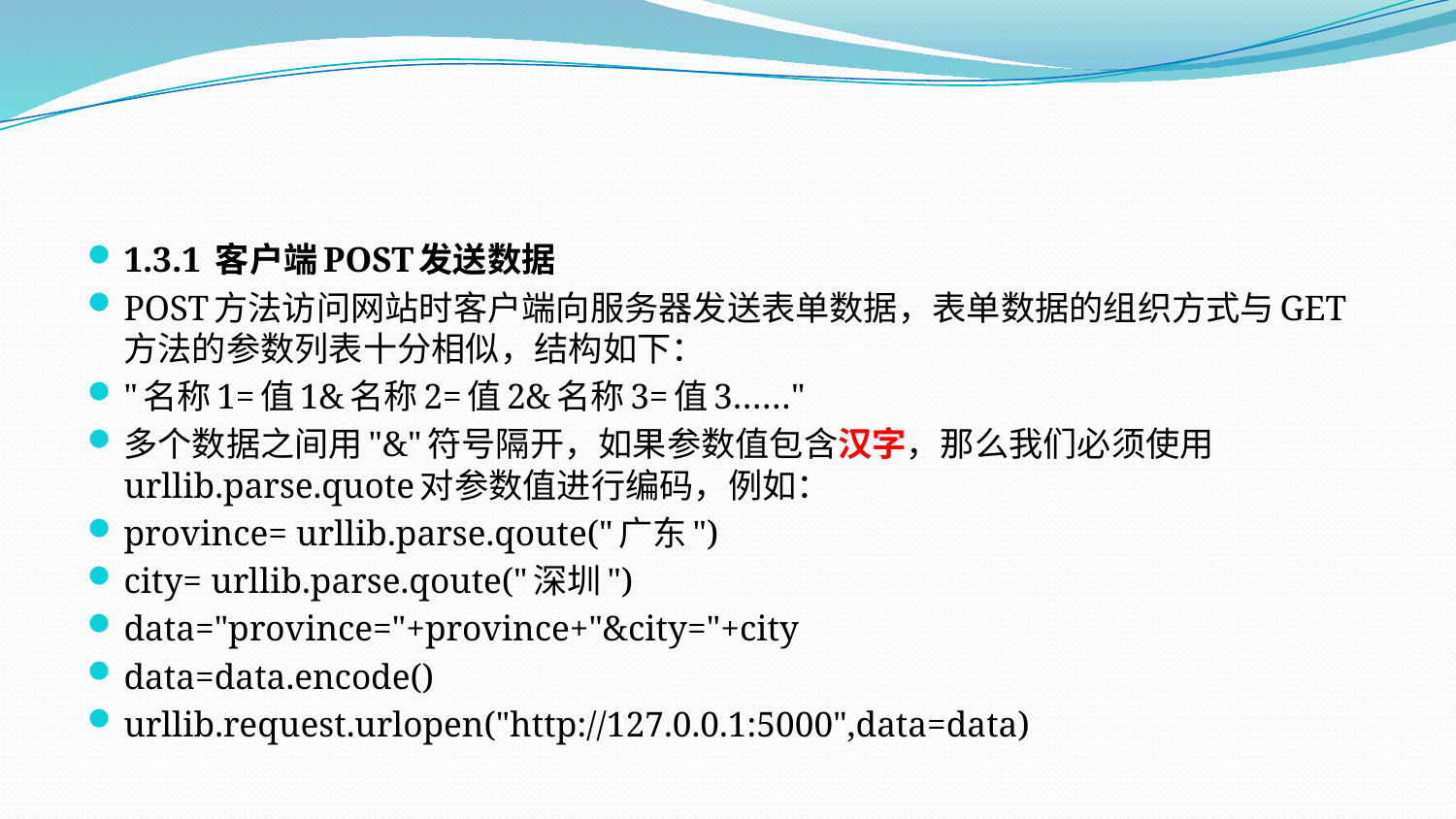

#
1.3.1 客户端POST发送数据
POST方法访问网站时客户端向服务器发送表单数据，表单数据的组织方式与GET方法的参数列表十分相似，结构如下：
"名称1=值1&名称2=值2&名称3=值3……"
多个数据之间用"&"符号隔开，如果参数值包含汉字，那么我们必须使用urllib.parse.quote对参数值进行编码，例如：
province= urllib.parse.qoute("广东")
city= urllib.parse.qoute("深圳")
data="province="+province+"&city="+city
data=data.encode()
urllib.request.urlopen("http://127.0.0.1:5000",data=data)